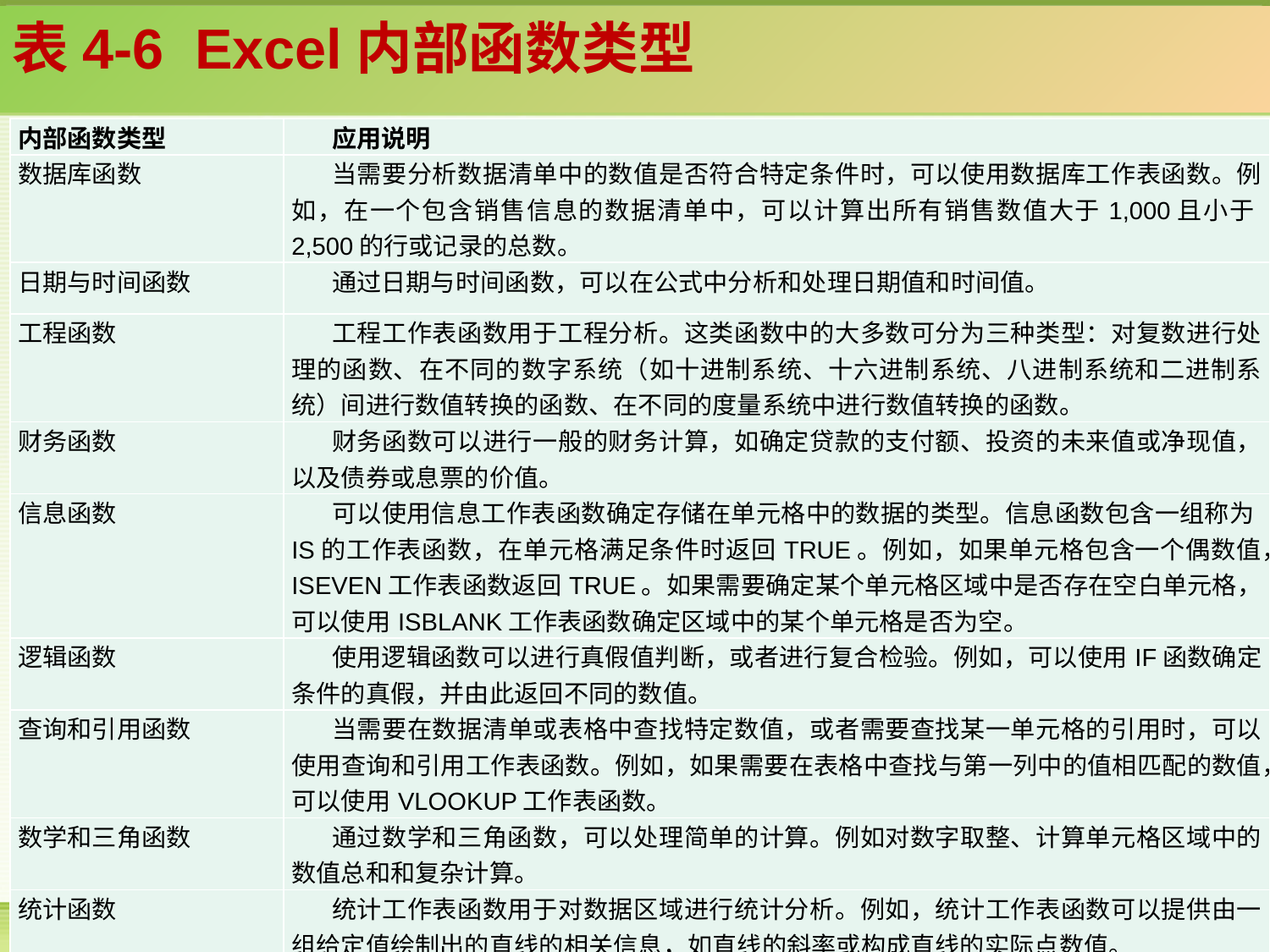

表4-6  Excel内部函数类型
| 内部函数类型 | 应用说明 |
| --- | --- |
| 数据库函数 | 当需要分析数据清单中的数值是否符合特定条件时，可以使用数据库工作表函数。例如，在一个包含销售信息的数据清单中，可以计算出所有销售数值大于1,000且小于2,500的行或记录的总数。 |
| 日期与时间函数 | 通过日期与时间函数，可以在公式中分析和处理日期值和时间值。 |
| 工程函数 | 工程工作表函数用于工程分析。这类函数中的大多数可分为三种类型：对复数进行处理的函数、在不同的数字系统（如十进制系统、十六进制系统、八进制系统和二进制系统）间进行数值转换的函数、在不同的度量系统中进行数值转换的函数。 |
| 财务函数 | 财务函数可以进行一般的财务计算，如确定贷款的支付额、投资的未来值或净现值，以及债券或息票的价值。 |
| 信息函数 | 可以使用信息工作表函数确定存储在单元格中的数据的类型。信息函数包含一组称为IS的工作表函数，在单元格满足条件时返回TRUE。例如，如果单元格包含一个偶数值，ISEVEN工作表函数返回TRUE。如果需要确定某个单元格区域中是否存在空白单元格，可以使用ISBLANK工作表函数确定区域中的某个单元格是否为空。 |
| 逻辑函数 | 使用逻辑函数可以进行真假值判断，或者进行复合检验。例如，可以使用IF函数确定 条件的真假，并由此返回不同的数值。 |
| 查询和引用函数 | 当需要在数据清单或表格中查找特定数值，或者需要查找某一单元格的引用时，可以使用查询和引用工作表函数。例如，如果需要在表格中查找与第一列中的值相匹配的数值，可以使用VLOOKUP工作表函数。 |
| 数学和三角函数 | 通过数学和三角函数，可以处理简单的计算。例如对数字取整、计算单元格区域中的数值总和和复杂计算。 |
| 统计函数 | 统计工作表函数用于对数据区域进行统计分析。例如，统计工作表函数可以提供由一组给定值绘制出的直线的相关信息，如直线的斜率或构成直线的实际点数值。 |
| 文本函数 | 通过文本函数可以在公式中处理文字串。例如，可以改变大小写或确定文字串的长度，可以将日期插入文字串或连接在文字串上。 |

74